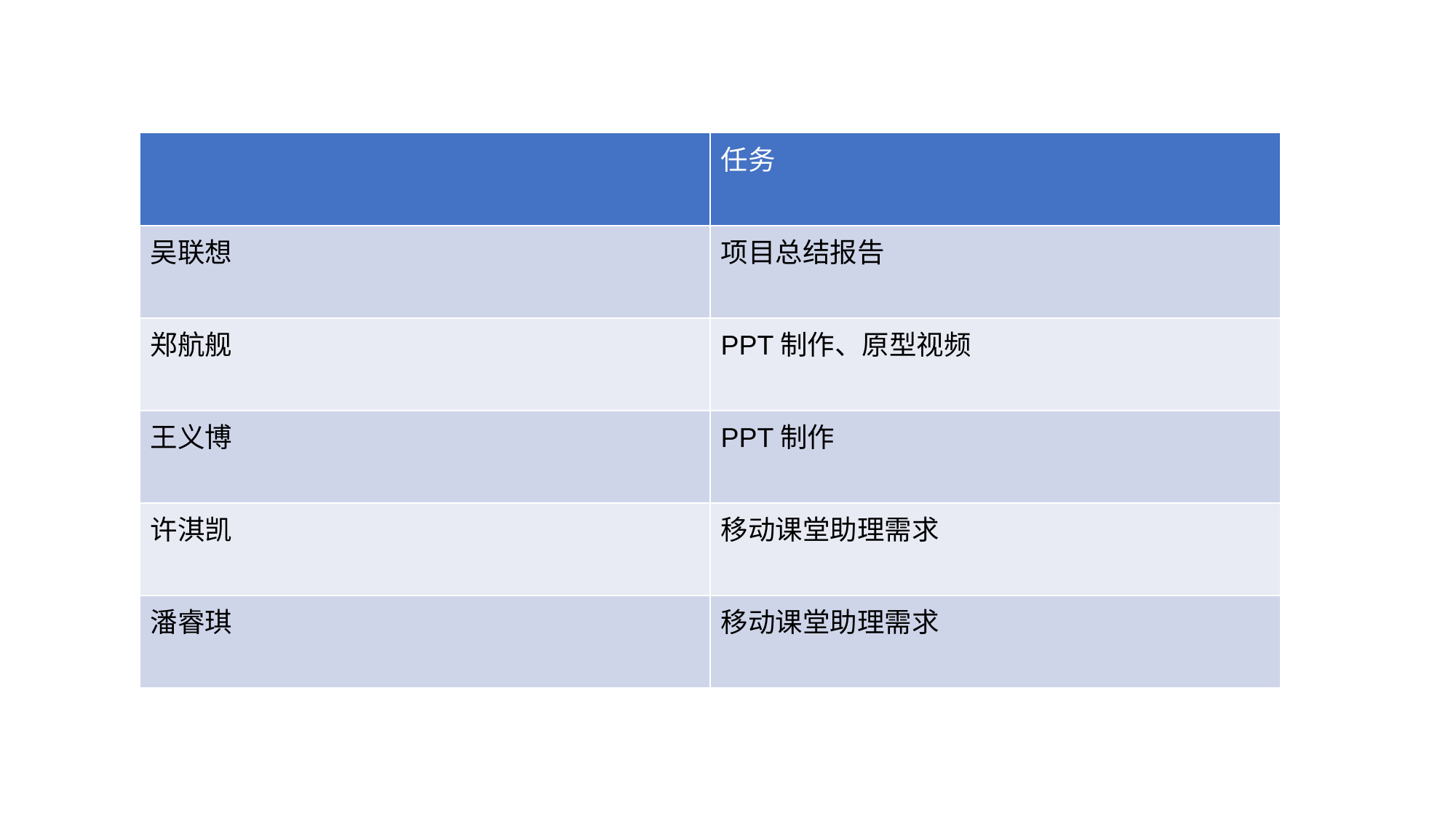

|  | 任务 |
| --- | --- |
| 吴联想 | 项目总结报告 |
| 郑航舰 | PPT制作、原型视频 |
| 王义博 | PPT制作 |
| 许淇凯 | 移动课堂助理需求 |
| 潘睿琪 | 移动课堂助理需求 |